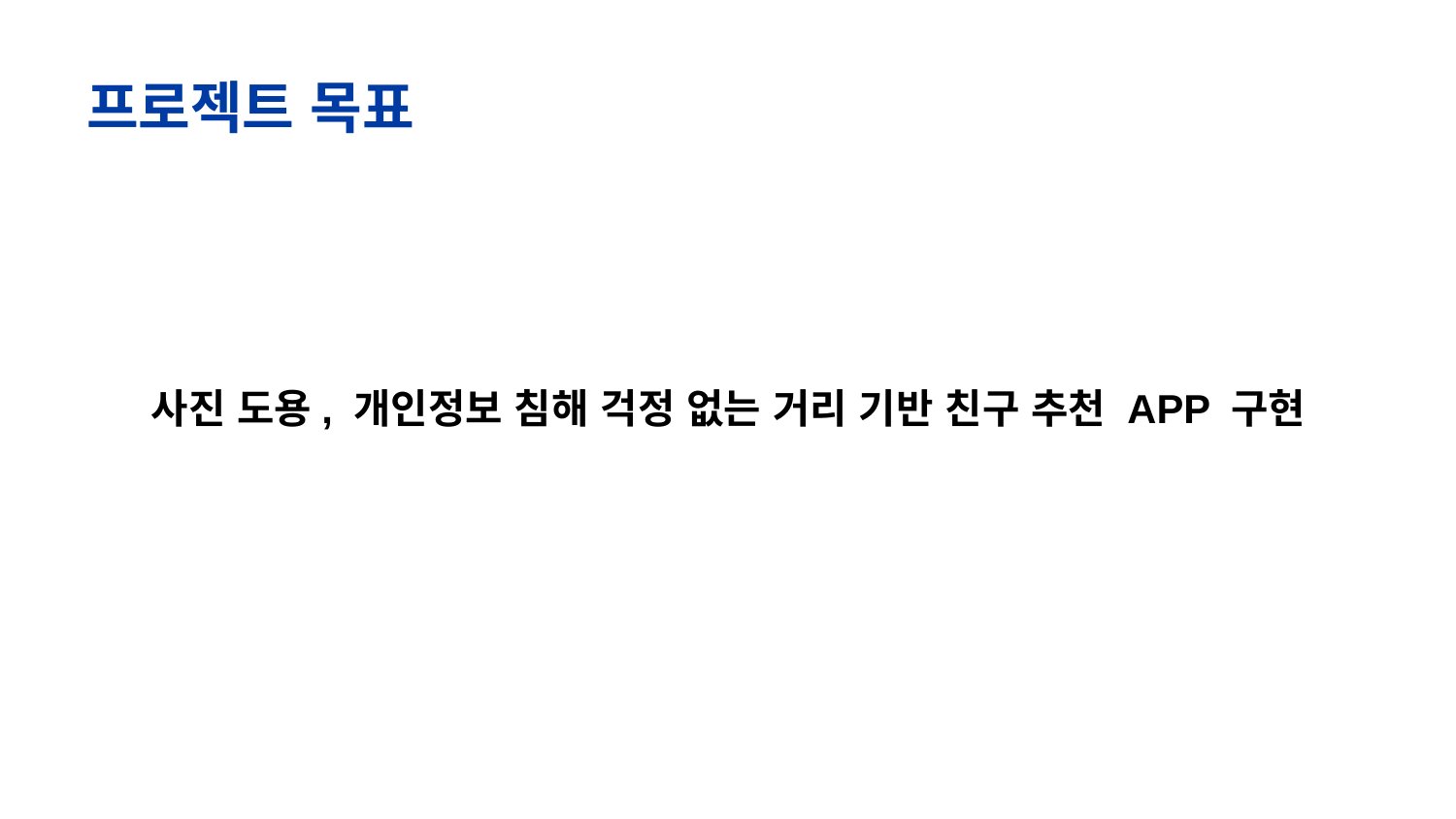

프로젝트 목표
사진 도용, 개인정보 침해 걱정 없는 거리 기반 친구 추천 APP 구현